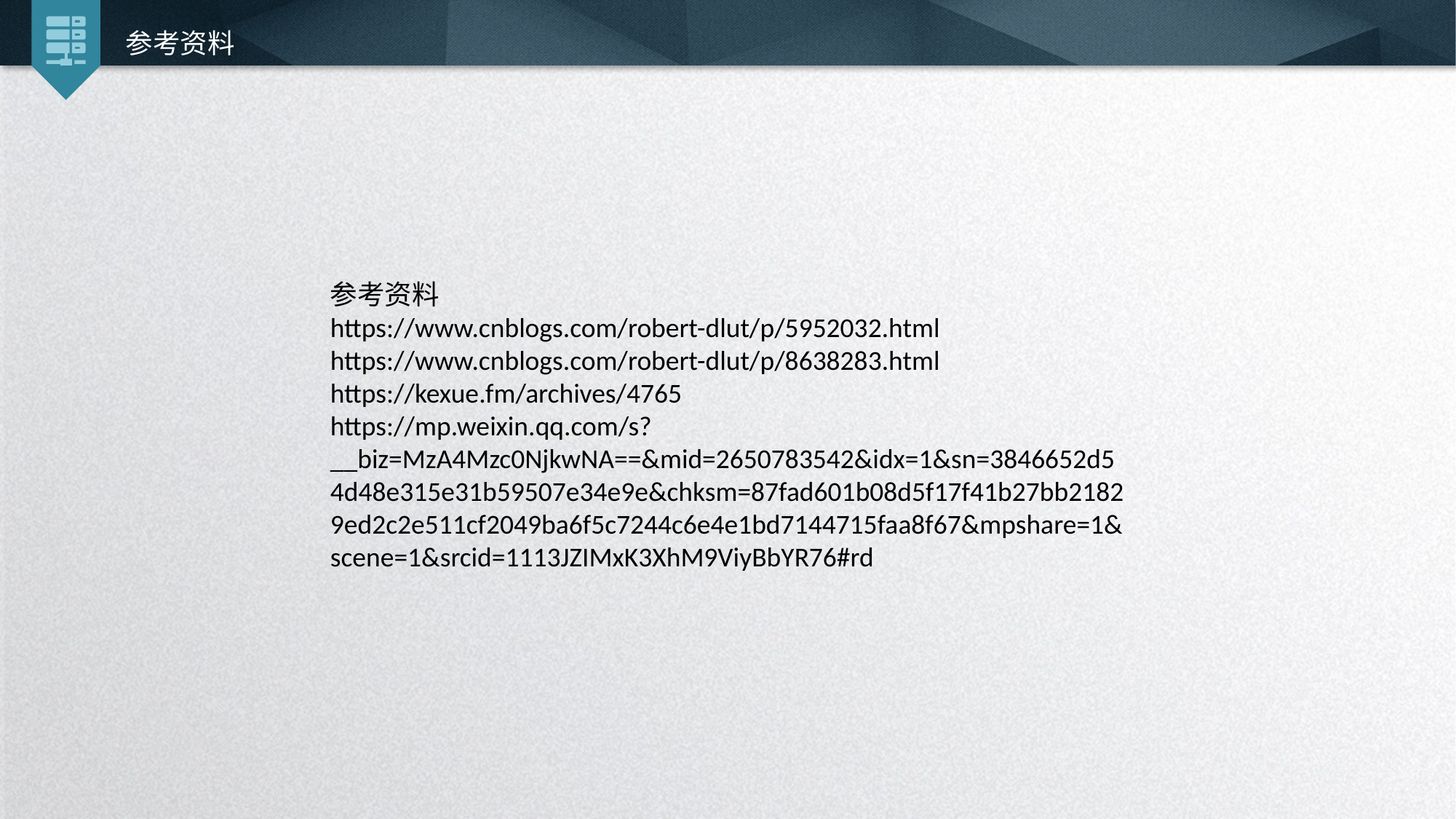

参考资料
参考资料
https://www.cnblogs.com/robert-dlut/p/5952032.html
https://www.cnblogs.com/robert-dlut/p/8638283.html
https://kexue.fm/archives/4765
https://mp.weixin.qq.com/s?__biz=MzA4Mzc0NjkwNA==&mid=2650783542&idx=1&sn=3846652d54d48e315e31b59507e34e9e&chksm=87fad601b08d5f17f41b27bb21829ed2c2e511cf2049ba6f5c7244c6e4e1bd7144715faa8f67&mpshare=1&scene=1&srcid=1113JZIMxK3XhM9ViyBbYR76#rd

延时符